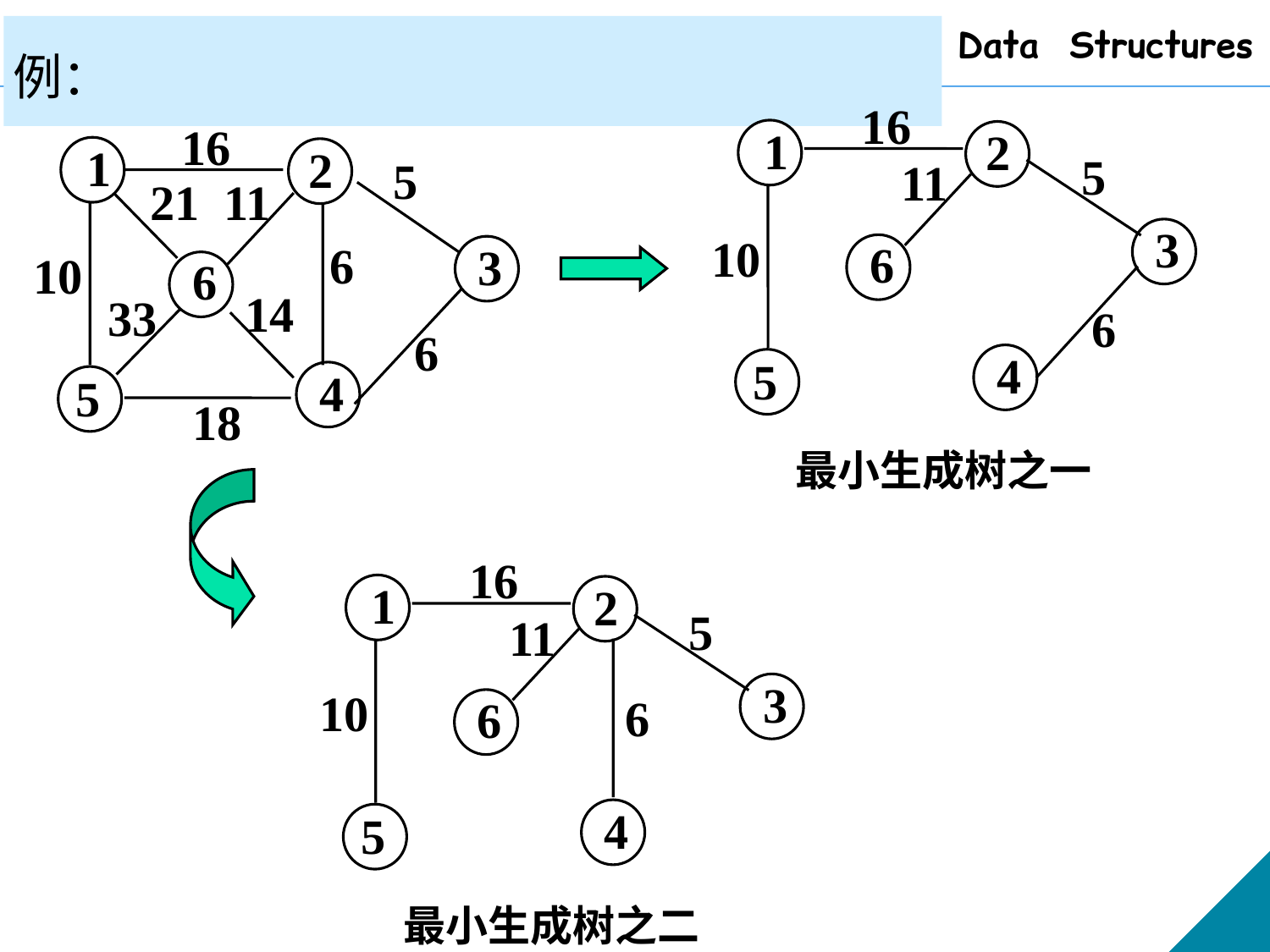

例：
16

16
1
2

5
21
11

6
3

10
6

14
33

6
4
5

18

1
2

3

6

4
5

5

11

10

6
最小生成树之一

16

1
2

3

6

4
5

5

11

6

10
最小生成树之二